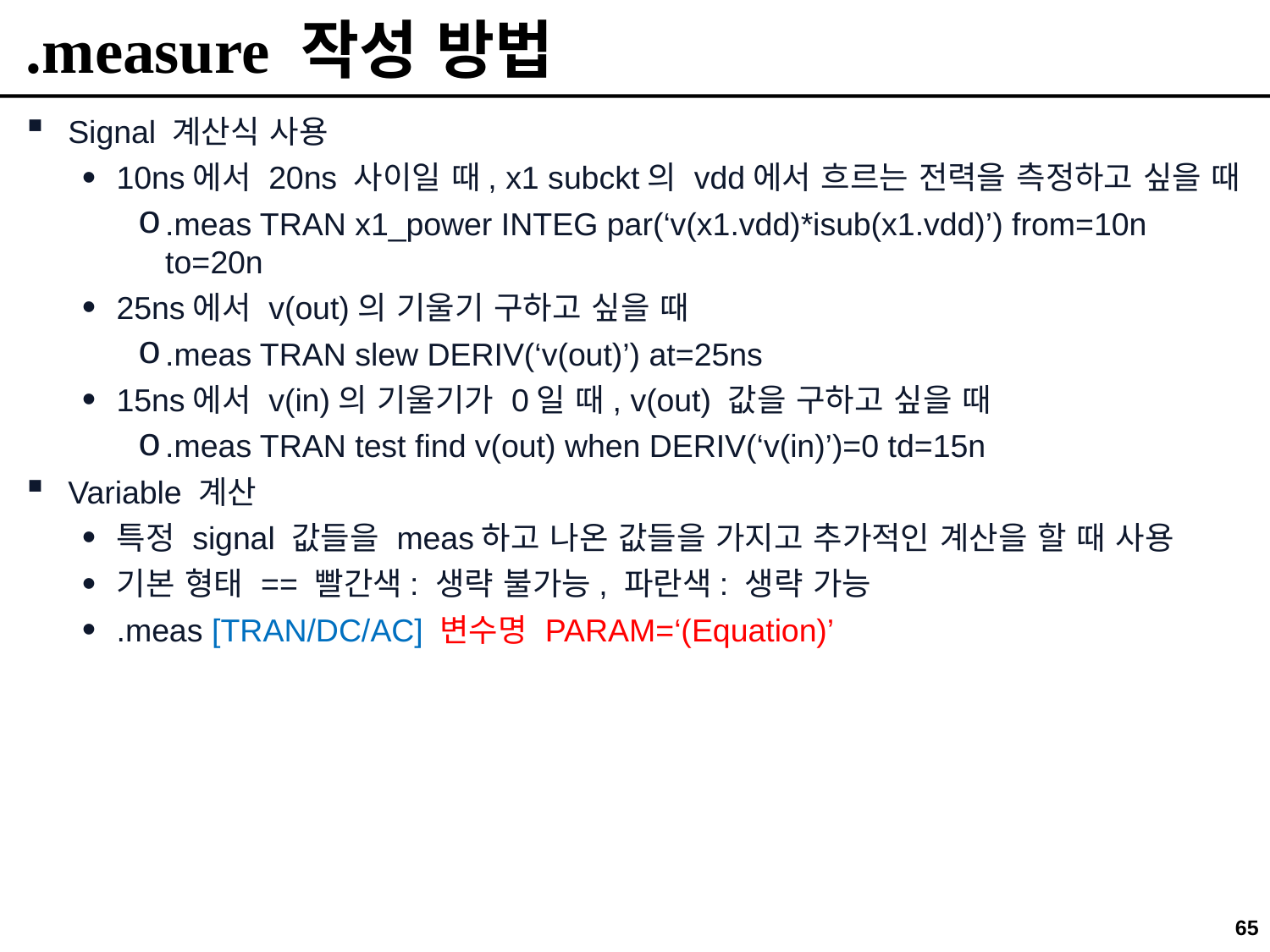

# .measure 작성 방법
Signal 계산식 사용
10ns에서 20ns 사이일 때, x1 subckt의 vdd에서 흐르는 전력을 측정하고 싶을 때
.meas TRAN x1_power INTEG par(‘v(x1.vdd)*isub(x1.vdd)’) from=10n to=20n
25ns에서 v(out)의 기울기 구하고 싶을 때
.meas TRAN slew DERIV(‘v(out)’) at=25ns
15ns에서 v(in)의 기울기가 0일 때, v(out) 값을 구하고 싶을 때
.meas TRAN test find v(out) when DERIV(‘v(in)’)=0 td=15n
Variable 계산
특정 signal 값들을 meas하고 나온 값들을 가지고 추가적인 계산을 할 때 사용
기본 형태 == 빨간색: 생략 불가능, 파란색: 생략 가능
.meas [TRAN/DC/AC] 변수명 PARAM=‘(Equation)’